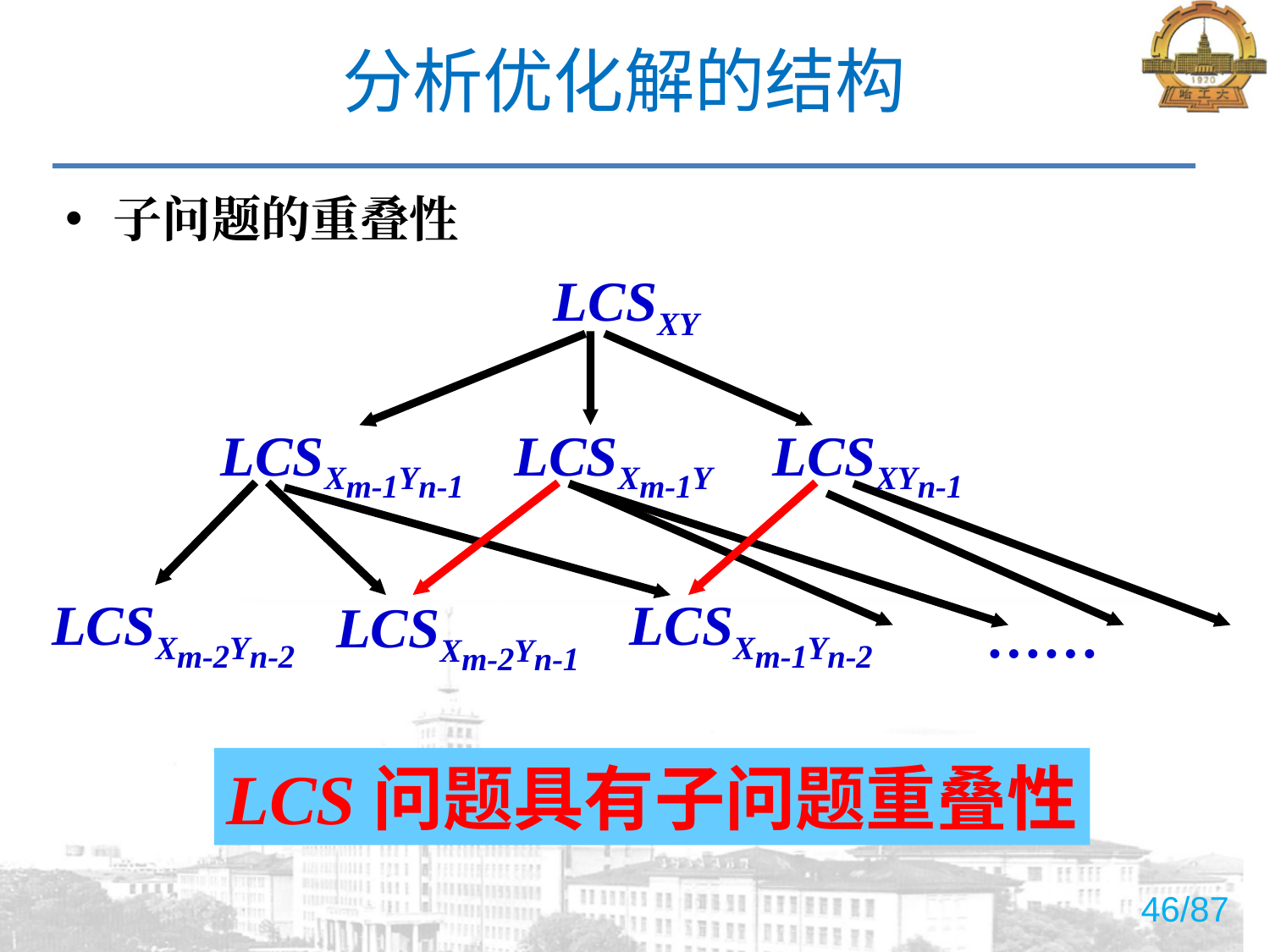

# 分析优化解的结构
子问题的重叠性
LCSXY

LCSXm-1Yn-1
LCSXm-1Y
LCSXYn-1

LCSXm-2Yn-2
LCSXm-1Yn-2
LCSXm-2Yn-1
……
LCS问题具有子问题重叠性